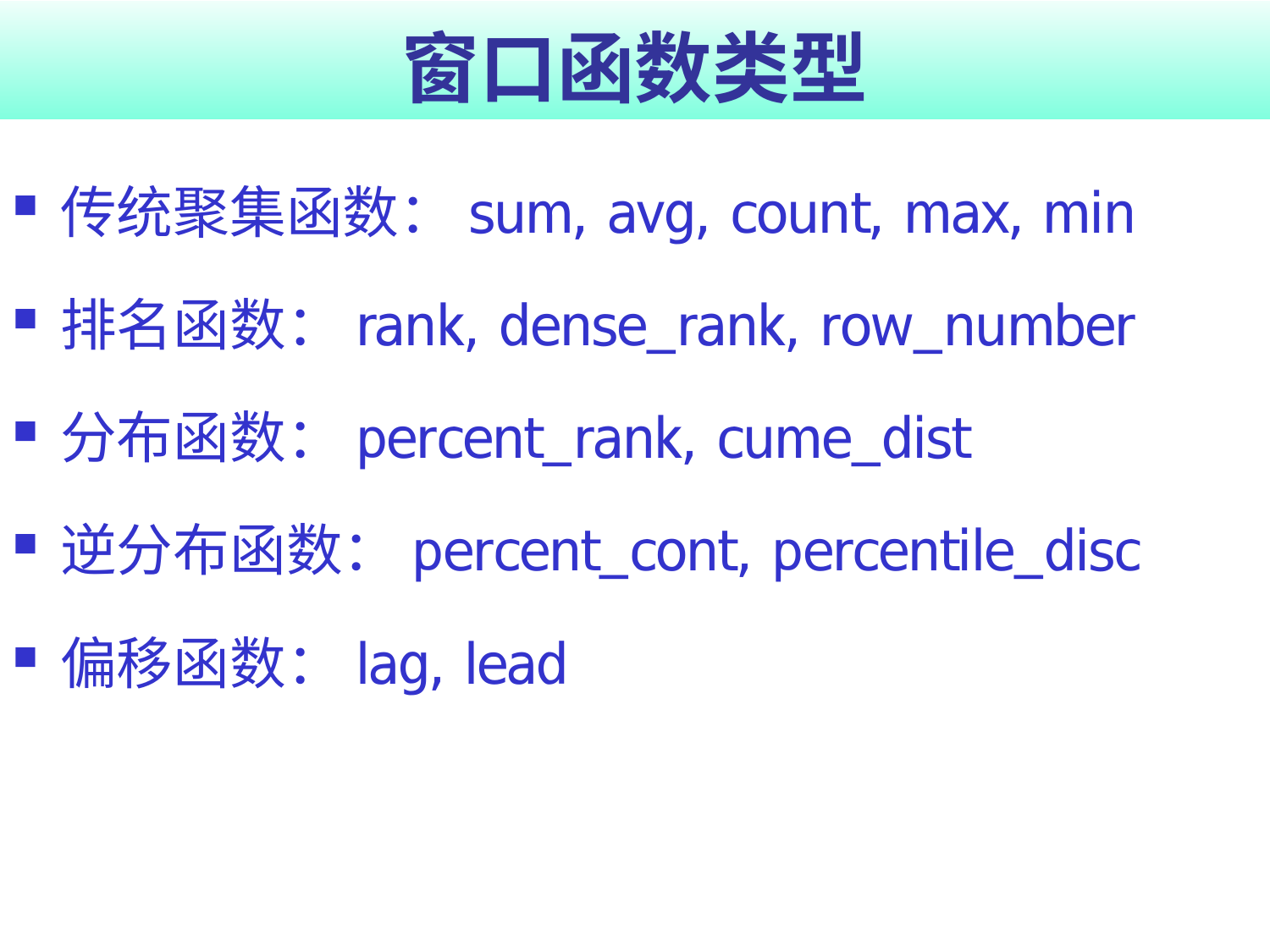

# 窗口函数类型
传统聚集函数：sum, avg, count, max, min
排名函数：rank, dense_rank, row_number
分布函数：percent_rank, cume_dist
逆分布函数：percent_cont, percentile_disc
偏移函数：lag, lead